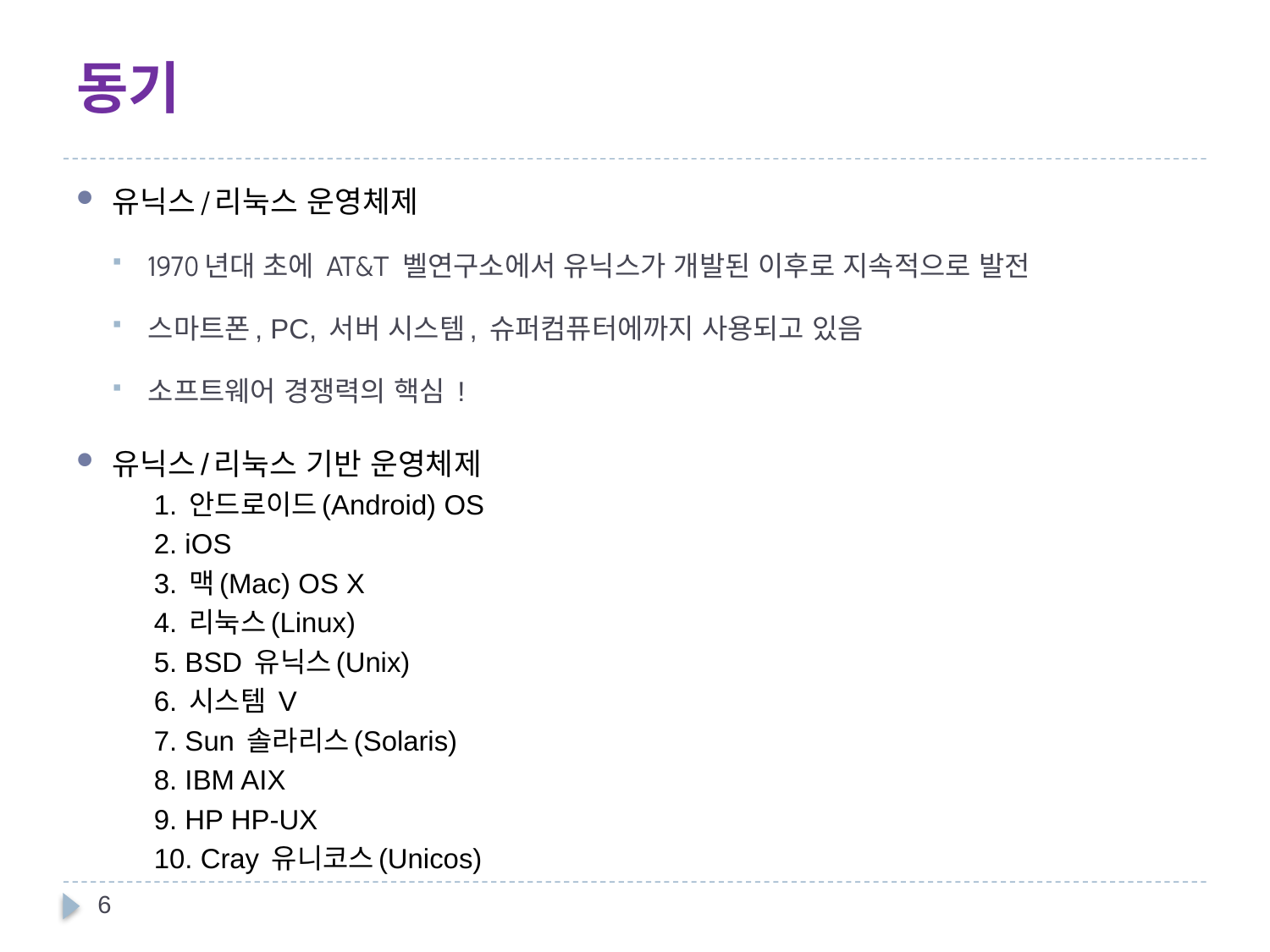

# 동기
유닉스/리눅스 운영체제
1970년대 초에 AT&T 벨연구소에서 유닉스가 개발된 이후로 지속적으로 발전
스마트폰, PC, 서버 시스템, 슈퍼컴퓨터에까지 사용되고 있음
소프트웨어 경쟁력의 핵심 !

유닉스/리눅스 기반 운영체제
1. 안드로이드(Android) OS
2. iOS
3. 맥(Mac) OS X
4. 리눅스(Linux)
5. BSD 유닉스(Unix)
6. 시스템 V
7. Sun 솔라리스(Solaris)
8. IBM AIX
9. HP HP-UX
10. Cray 유니코스(Unicos)

6